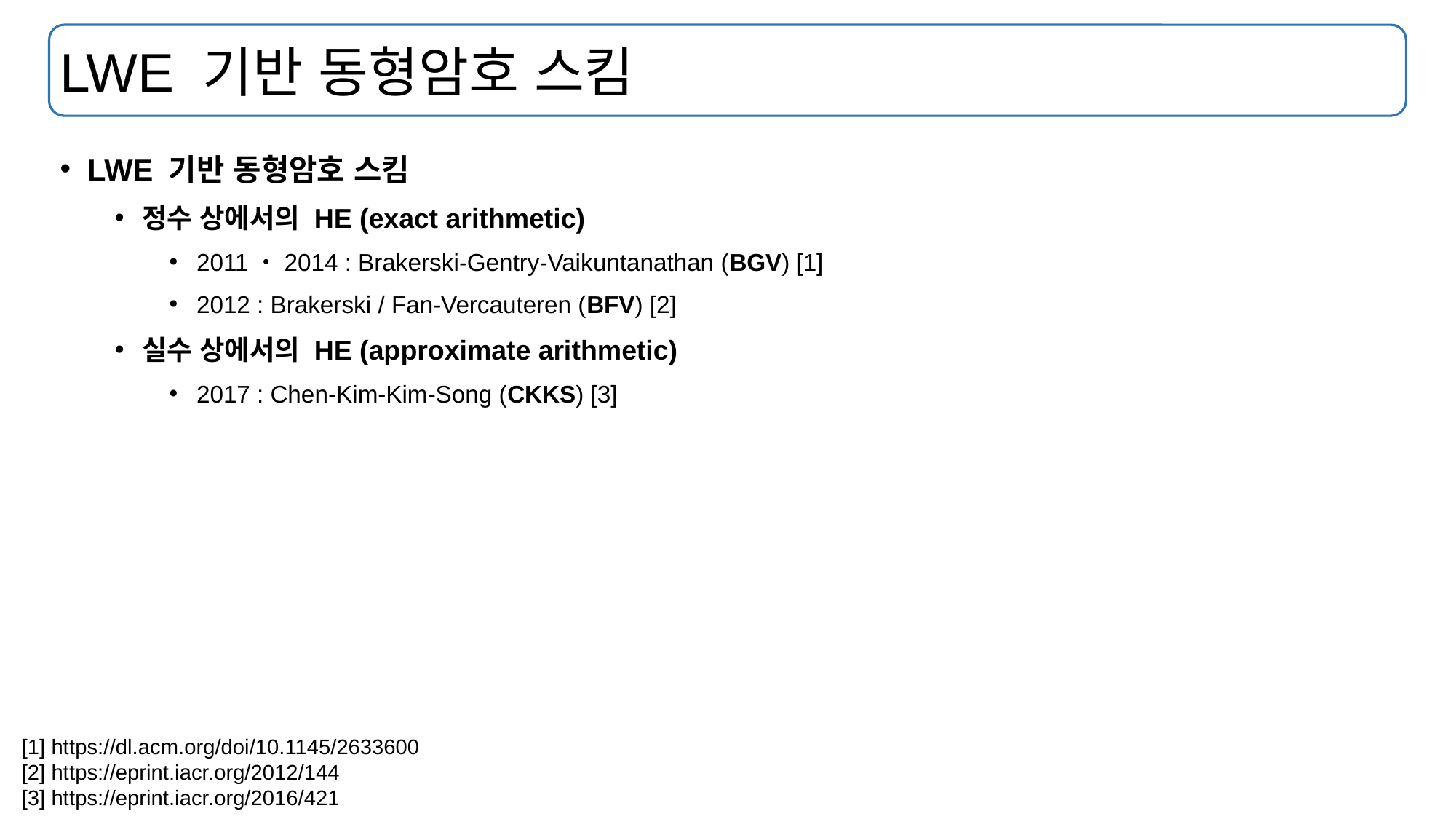

# LWE 기반 동형암호 스킴
LWE 기반 동형암호 스킴
정수 상에서의 HE (exact arithmetic)
2011・2014 : Brakerski-Gentry-Vaikuntanathan (BGV) [1]
2012 : Brakerski / Fan-Vercauteren (BFV) [2]
실수 상에서의 HE (approximate arithmetic)
2017 : Chen-Kim-Kim-Song (CKKS) [3]
[1] https://dl.acm.org/doi/10.1145/2633600
[2] https://eprint.iacr.org/2012/144
[3] https://eprint.iacr.org/2016/421